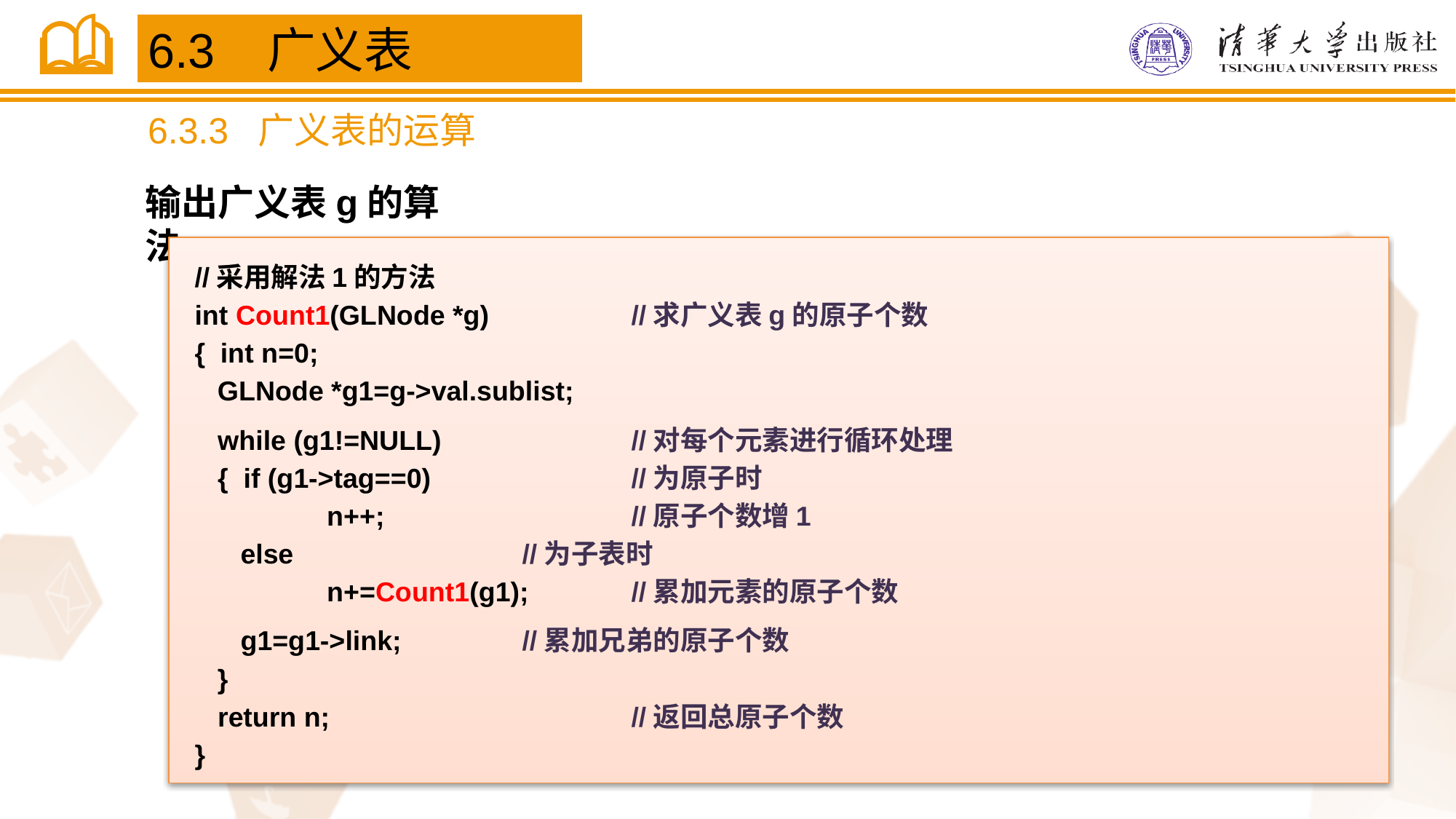

6.3   广义表
6.3.3  广义表的运算
输出广义表g的算法
//采用解法1的方法
int Count1(GLNode *g)		//求广义表g的原子个数
{  int n=0;
   GLNode *g1=g->val.sublist;
   while (g1!=NULL)		//对每个元素进行循环处理
   {  if (g1->tag==0)		//为原子时
	   n++;			//原子个数增1
      else			//为子表时
	   n+=Count1(g1);	//累加元素的原子个数
      g1=g1->link;		//累加兄弟的原子个数
   }
   return n;			//返回总原子个数
}